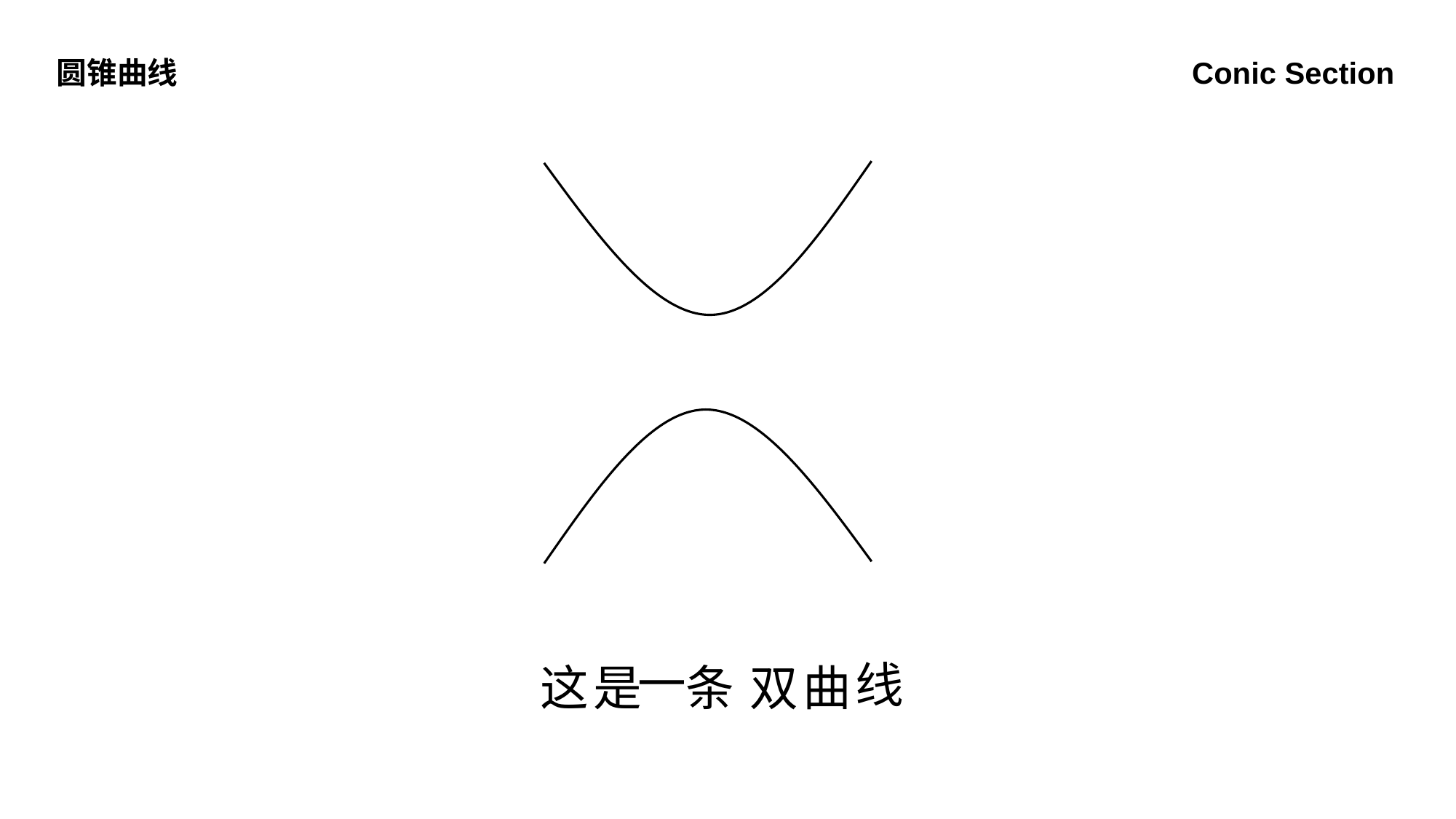

圆锥曲线
Conic Section

一
线
这是   条
双曲
两
抛物